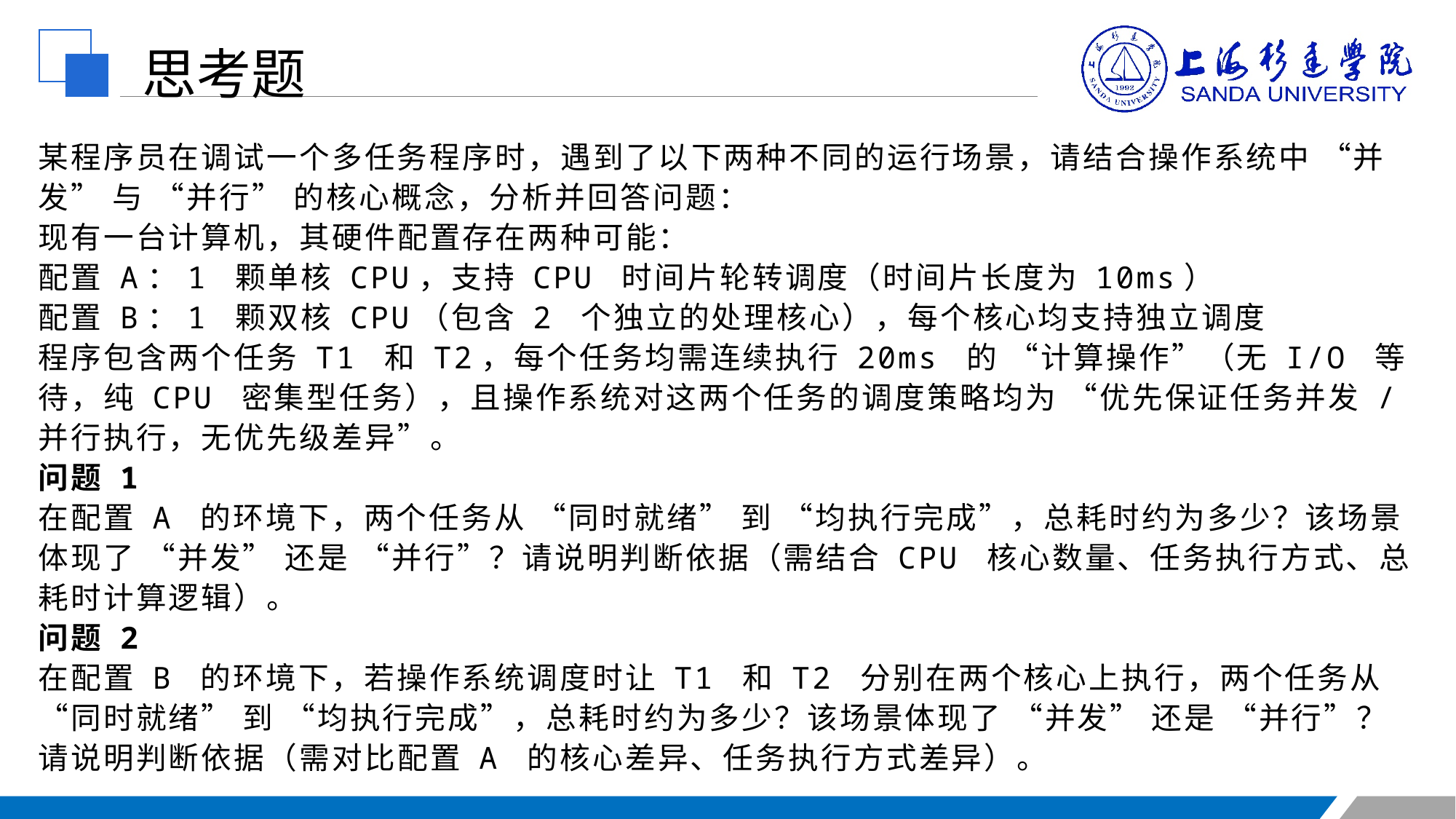

思考题
某程序员在调试一个多任务程序时，遇到了以下两种不同的运行场景，请结合操作系统中 “并发” 与 “并行” 的核心概念，分析并回答问题：
现有一台计算机，其硬件配置存在两种可能：
配置 A：1 颗单核 CPU，支持 CPU 时间片轮转调度（时间片长度为 10ms）
配置 B：1 颗双核 CPU（包含 2 个独立的处理核心），每个核心均支持独立调度
程序包含两个任务 T1 和 T2，每个任务均需连续执行 20ms 的 “计算操作”（无 I/O 等待，纯 CPU 密集型任务），且操作系统对这两个任务的调度策略均为 “优先保证任务并发 / 并行执行，无优先级差异”。
问题 1
在配置 A 的环境下，两个任务从 “同时就绪” 到 “均执行完成”，总耗时约为多少？该场景体现了 “并发” 还是 “并行”？请说明判断依据（需结合 CPU 核心数量、任务执行方式、总耗时计算逻辑）。
问题 2
在配置 B 的环境下，若操作系统调度时让 T1 和 T2 分别在两个核心上执行，两个任务从 “同时就绪” 到 “均执行完成”，总耗时约为多少？该场景体现了 “并发” 还是 “并行”？请说明判断依据（需对比配置 A 的核心差异、任务执行方式差异）。